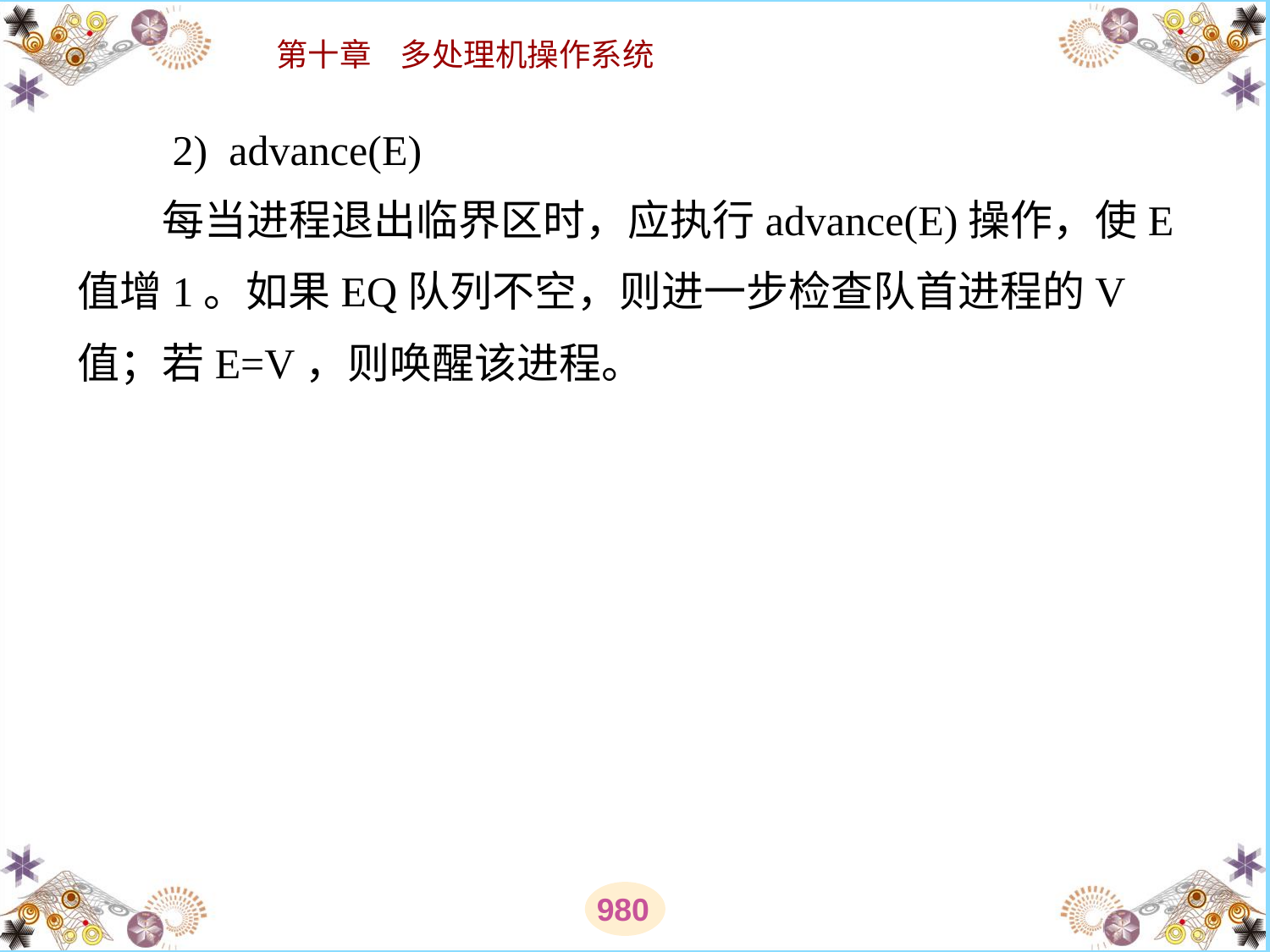

# 2)  advance(E) 　　每当进程退出临界区时，应执行advance(E)操作，使E值增1。如果EQ队列不空，则进一步检查队首进程的V值；若E=V，则唤醒该进程。